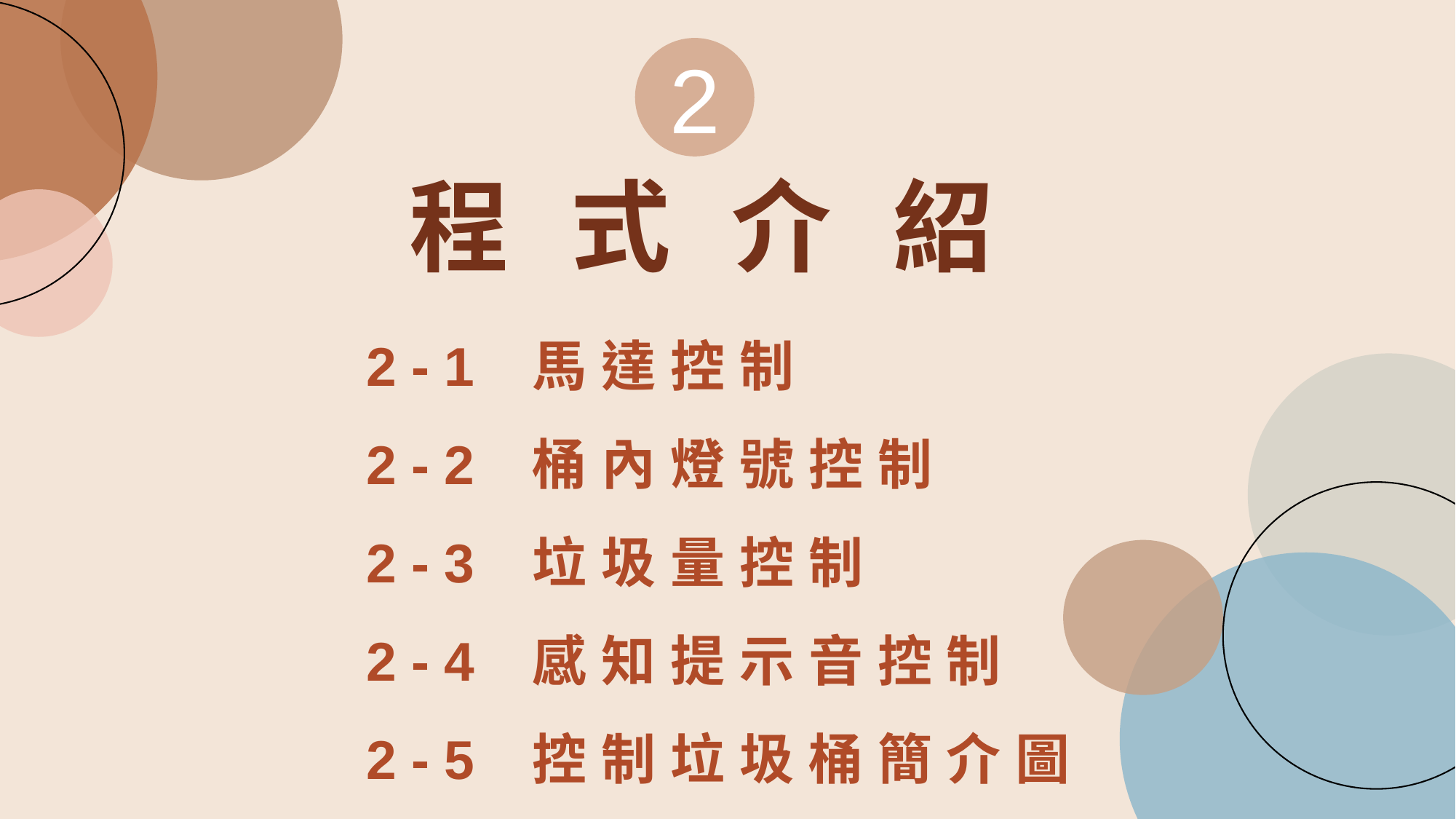

2
程 式 介 紹

2-1 馬達控制
2-2 桶內燈號控制
2-3 垃圾量控制
2-4 感知提示音控制
2-5 控制垃圾桶簡介圖